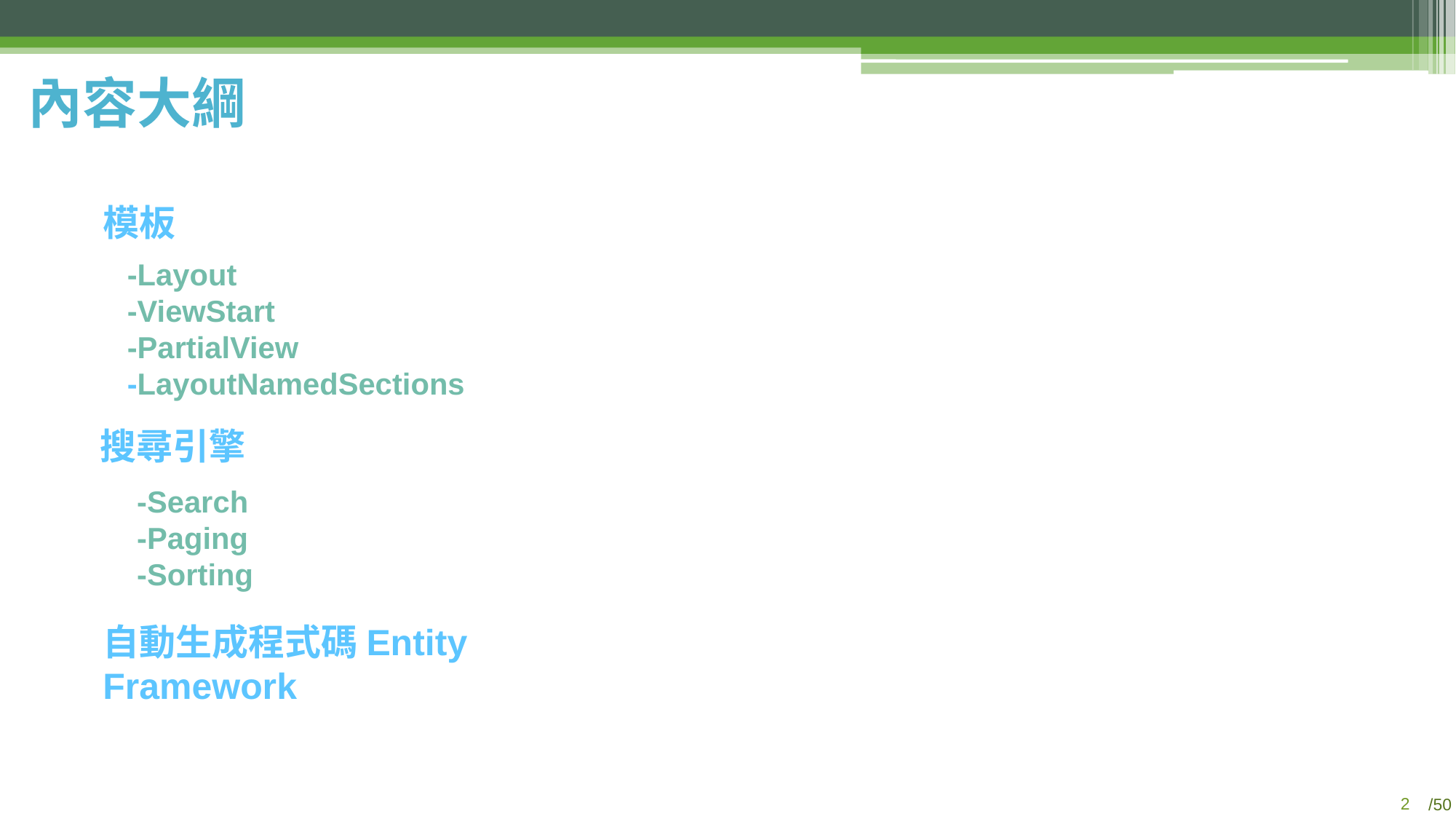

內容大綱
模板
-Layout
-ViewStart
-PartialView
-LayoutNamedSections
搜尋引擎
-Search
-Paging
-Sorting
自動生成程式碼Entity Framework
2
/50